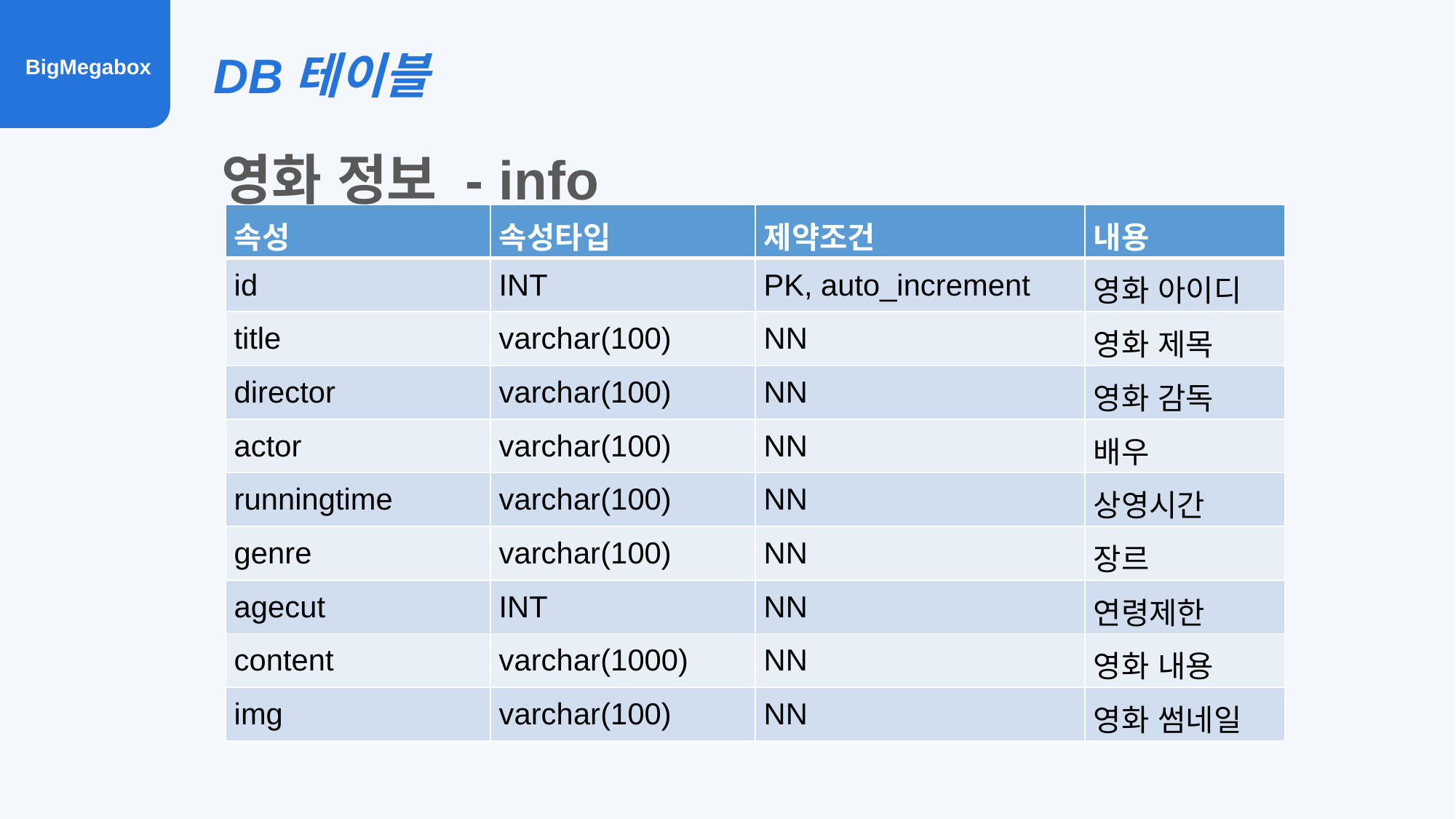

DB테이블
BigMegabox
영화 정보 - info
| 속성 | 속성타입 | 제약조건 | 내용 |
| --- | --- | --- | --- |
| id | INT | PK, auto\_increment | 영화 아이디 |
| title | varchar(100) | NN | 영화 제목 |
| director | varchar(100) | NN | 영화 감독 |
| actor | varchar(100) | NN | 배우 |
| runningtime | varchar(100) | NN | 상영시간 |
| genre | varchar(100) | NN | 장르 |
| agecut | INT | NN | 연령제한 |
| content | varchar(1000) | NN | 영화 내용 |
| img | varchar(100) | NN | 영화 썸네일 |